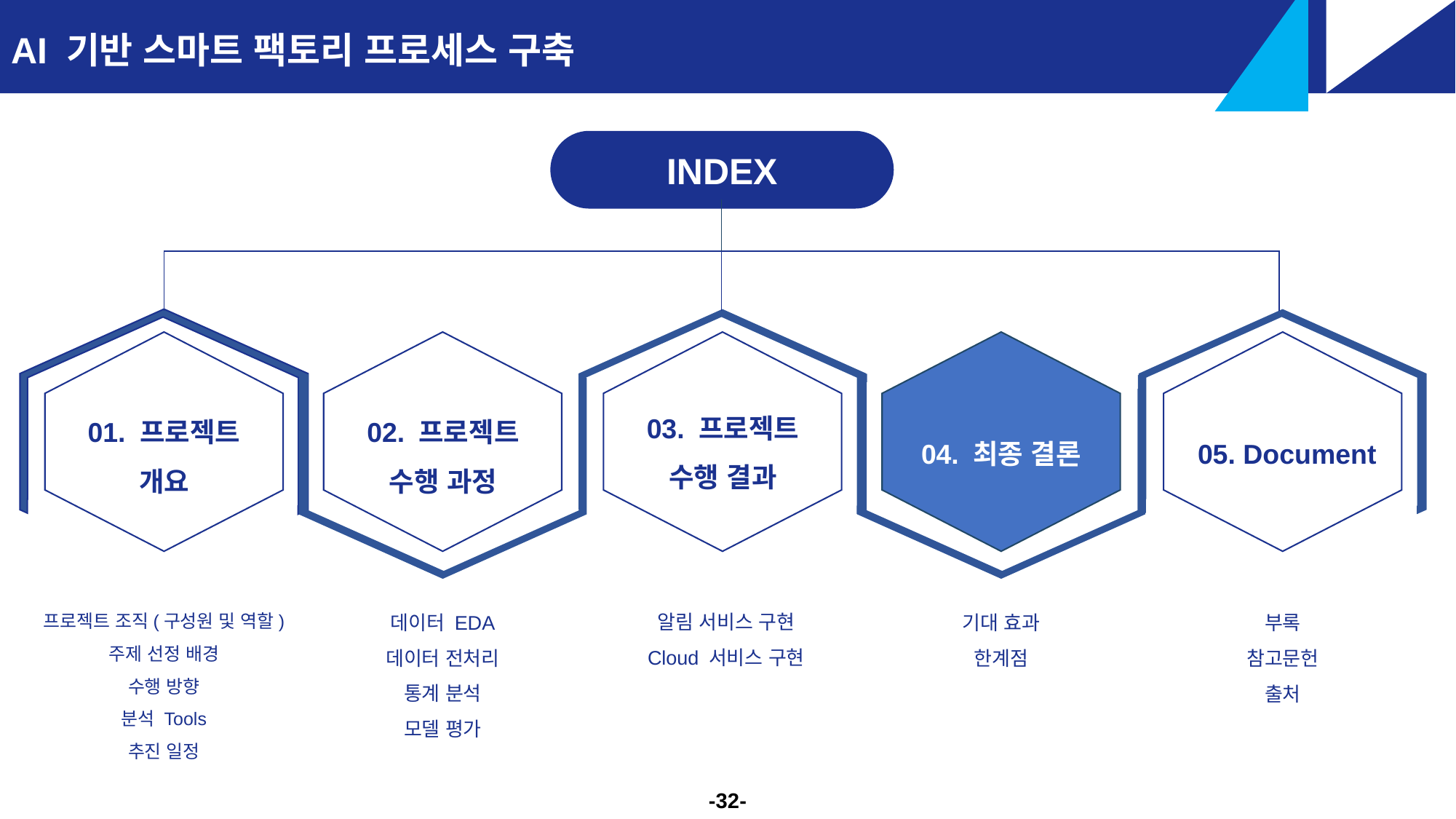

AI 기반 스마트 팩토리 프로세스 구축

INDEX

03. 프로젝트
수행 결과
01. 프로젝트
개요
02. 프로젝트
수행 과정
05. Document
04. 최종 결론
알림 서비스 구현
Cloud 서비스 구현
데이터 EDA
데이터 전처리
통계 분석
모델 평가
프로젝트 조직(구성원 및 역할)
주제 선정 배경
수행 방향
분석 Tools
추진 일정
기대 효과
한계점
부록
참고문헌
출처